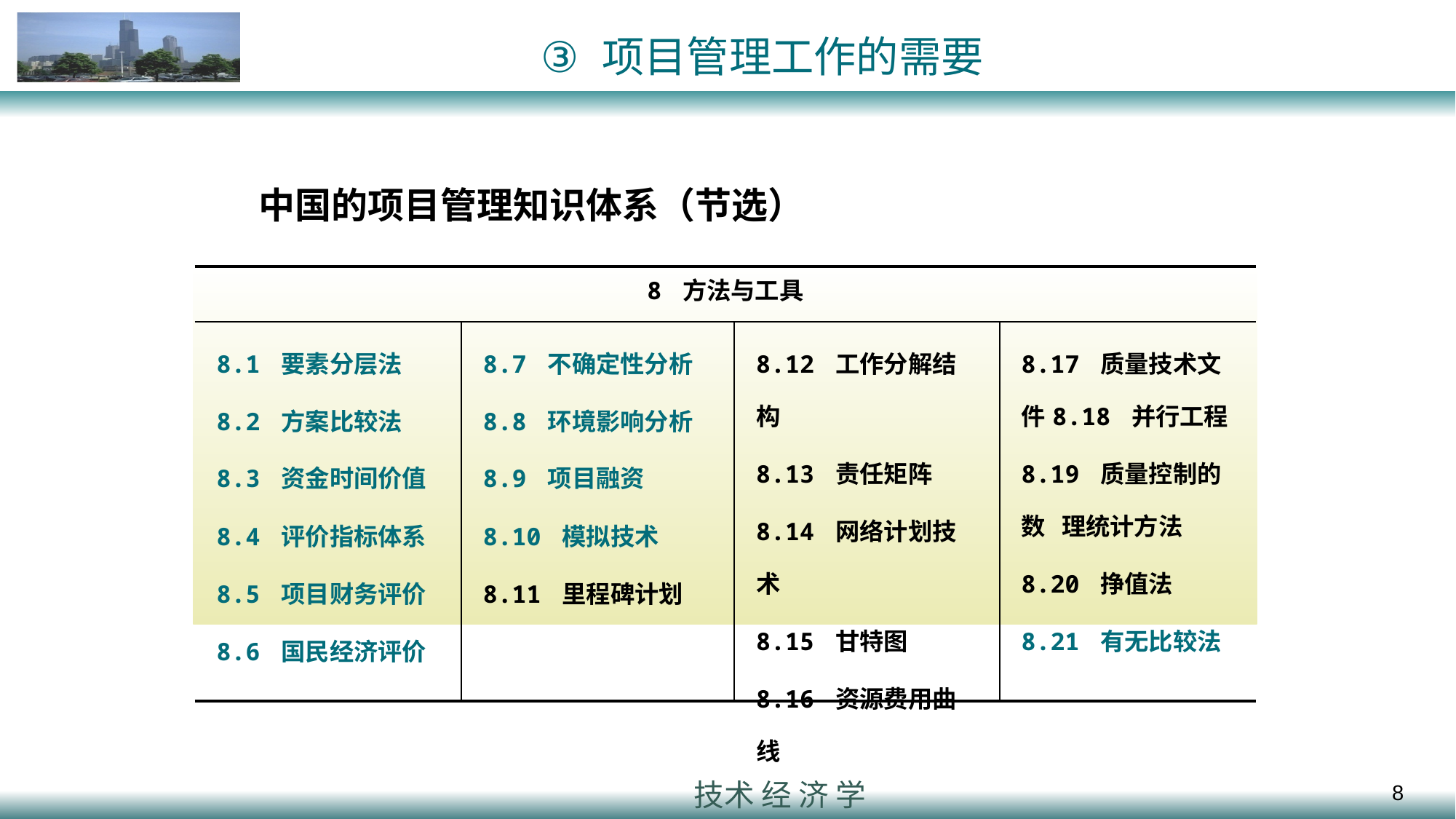

# 项目管理工作的需要
中国的项目管理知识体系（节选）
| 8 方法与工具 |  |  |  |
| --- | --- | --- | --- |
| 8.1 要素分层法 8.2 方案比较法 8.3 资金时间价值 8.4 评价指标体系 8.5 项目财务评价 8.6 国民经济评价 | 8.7 不确定性分析 8.8 环境影响分析 8.9 项目融资 8.10 模拟技术 8.11 里程碑计划 | 8.12 工作分解结构 8.13 责任矩阵 8.14 网络计划技术 8.15 甘特图 8.16 资源费用曲线 | 8.17 质量技术文件8.18 并行工程 8.19 质量控制的数 理统计方法 8.20 挣值法 8.21 有无比较法 |